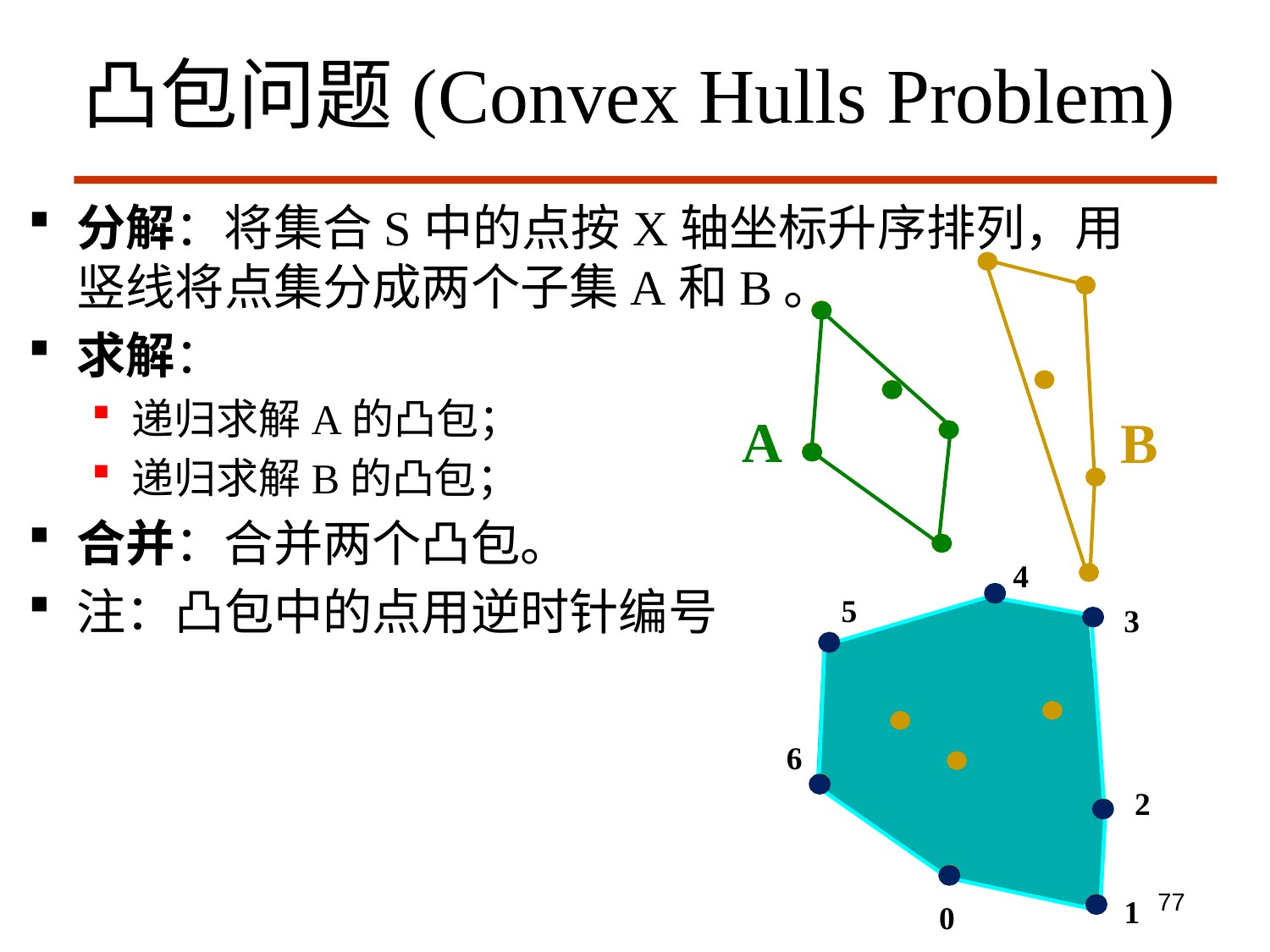

# 凸包问题(Convex Hulls Problem)
分解：将集合S中的点按X轴坐标升序排列，用竖线将点集分成两个子集A和B。
求解：
递归求解A的凸包；
递归求解B的凸包；
合并：合并两个凸包。
注：凸包中的点用逆时针编号

A
B

4
5
3
6
2
1
0

77